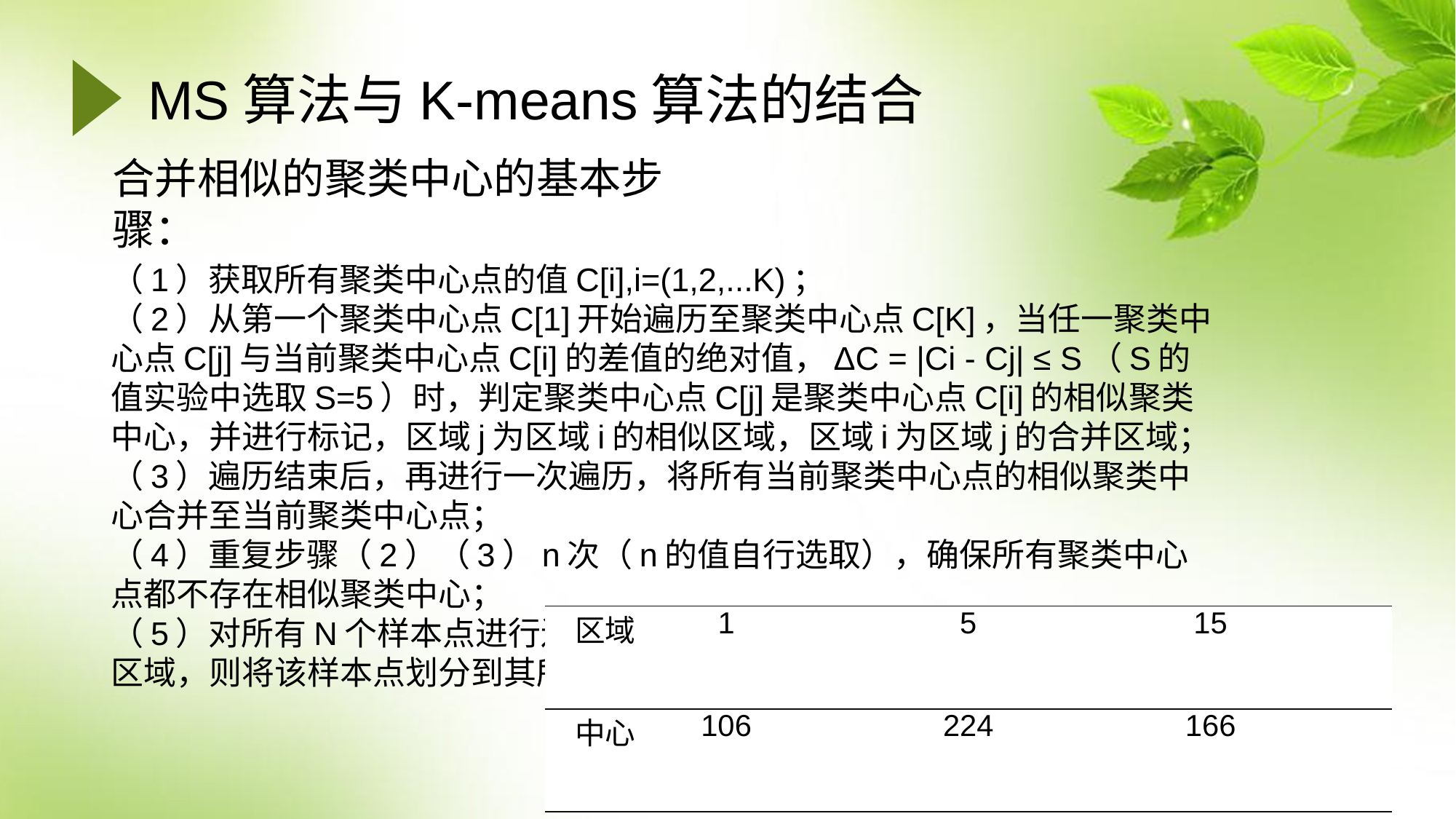

# MS算法与K-means算法的结合
合并相似的聚类中心的基本步骤：
（1）获取所有聚类中心点的值C[i],i=(1,2,...K)；
（2）从第一个聚类中心点C[1]开始遍历至聚类中心点C[K]，当任一聚类中心点C[j]与当前聚类中心点C[i]的差值的绝对值，ΔC = |Ci - Cj| ≤ S（S的值实验中选取S=5）时，判定聚类中心点C[j]是聚类中心点C[i]的相似聚类中心，并进行标记，区域j为区域i的相似区域，区域i为区域j的合并区域；
（3）遍历结束后，再进行一次遍历，将所有当前聚类中心点的相似聚类中心合并至当前聚类中心点；
（4）重复步骤（2）（3）n次（n的值自行选取），确保所有聚类中心点都不存在相似聚类中心；
（5）对所有N个样本点进行遍历，若任一样本点所属的区域被标记为相似区域，则将该样本点划分到其所属区域对应的合并区域。
| 区域 | 1 |  | 5 |  | 15 |  |
| --- | --- | --- | --- | --- | --- | --- |
| 中心 | 106 |  | 224 |  | 166 |  |